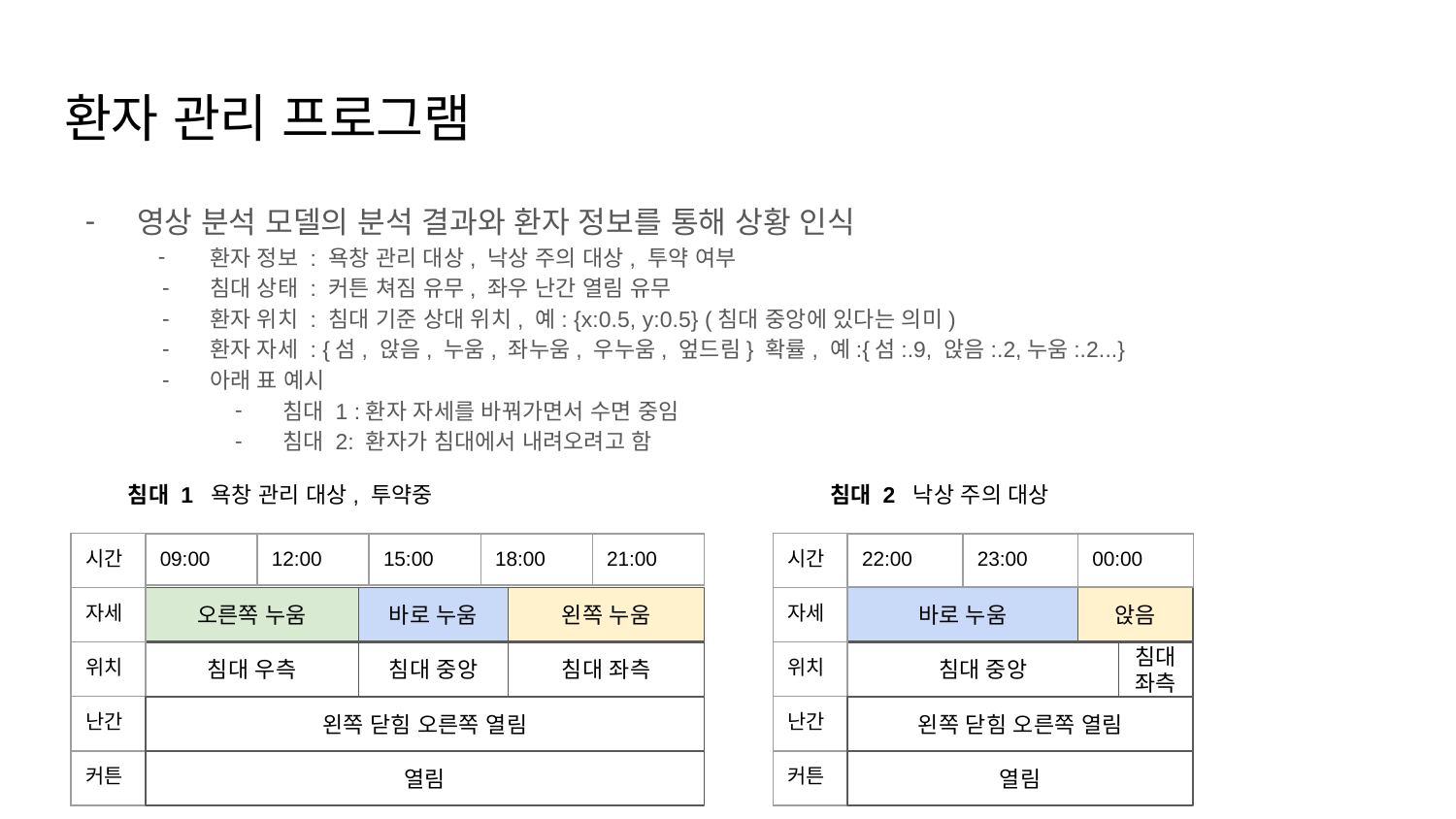

# 환자 관리 프로그램
영상 분석 모델의 분석 결과와 환자 정보를 통해 상황 인식
환자 정보 : 욕창 관리 대상, 낙상 주의 대상, 투약 여부
침대 상태 : 커튼 쳐짐 유무, 좌우 난간 열림 유무
환자 위치 : 침대 기준 상대 위치, 예: {x:0.5, y:0.5} (침대 중앙에 있다는 의미)
환자 자세 : {섬, 앉음, 누움, 좌누움, 우누움, 엎드림} 확률, 예:{섬:.9, 앉음:.2,누움:.2...}
아래 표 예시
침대 1 :환자 자세를 바꿔가면서 수면 중임
침대 2: 환자가 침대에서 내려오려고 함
침대 1  욕창 관리 대상, 투약중
침대 2  낙상 주의 대상
| 시간 |
| --- |
| 자세 |
| 위치 |
| 난간 |
| 커튼 |
| 시간 |
| --- |
| 자세 |
| 위치 |
| 난간 |
| 커튼 |
| 09:00 | 12:00 | 15:00 | 18:00 | 21:00 |
| --- | --- | --- | --- | --- |
| 22:00 | 23:00 | 00:00 |
| --- | --- | --- |
오른쪽 누움
바로 누움
왼쪽 누움
바로 누움
앉음
침대 우측
침대 중앙
침대 좌측
침대 중앙
침대 좌측
왼쪽 닫힘 오른쪽 열림
왼쪽 닫힘 오른쪽 열림
열림
열림